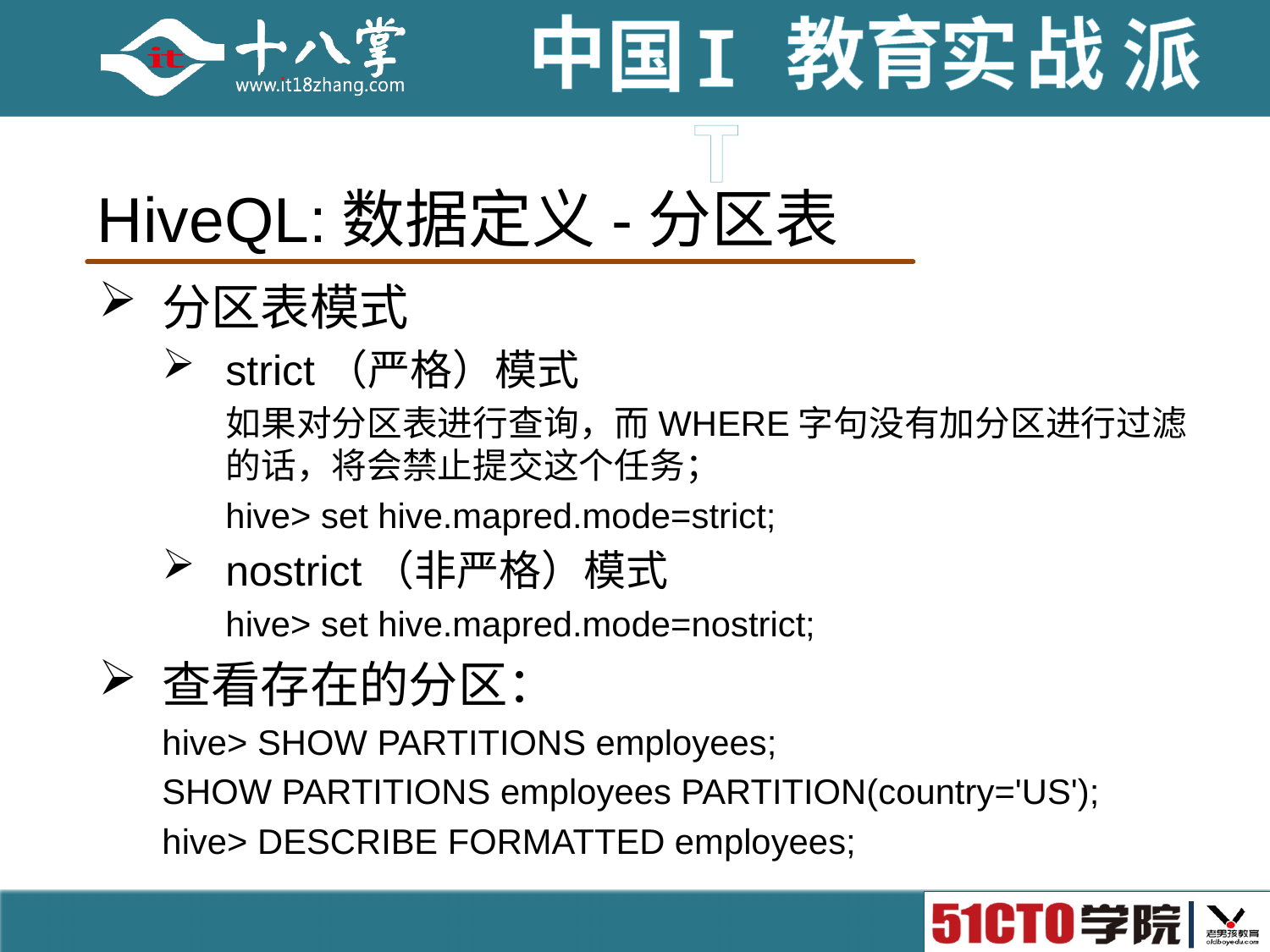

# HiveQL:数据定义-分区表
分区表模式
strict（严格）模式
如果对分区表进行查询，而WHERE字句没有加分区进行过滤的话，将会禁止提交这个任务；
hive> set hive.mapred.mode=strict;
nostrict（非严格）模式
hive> set hive.mapred.mode=nostrict;
查看存在的分区：
hive> SHOW PARTITIONS employees;
SHOW PARTITIONS employees PARTITION(country='US');
hive> DESCRIBE FORMATTED employees;